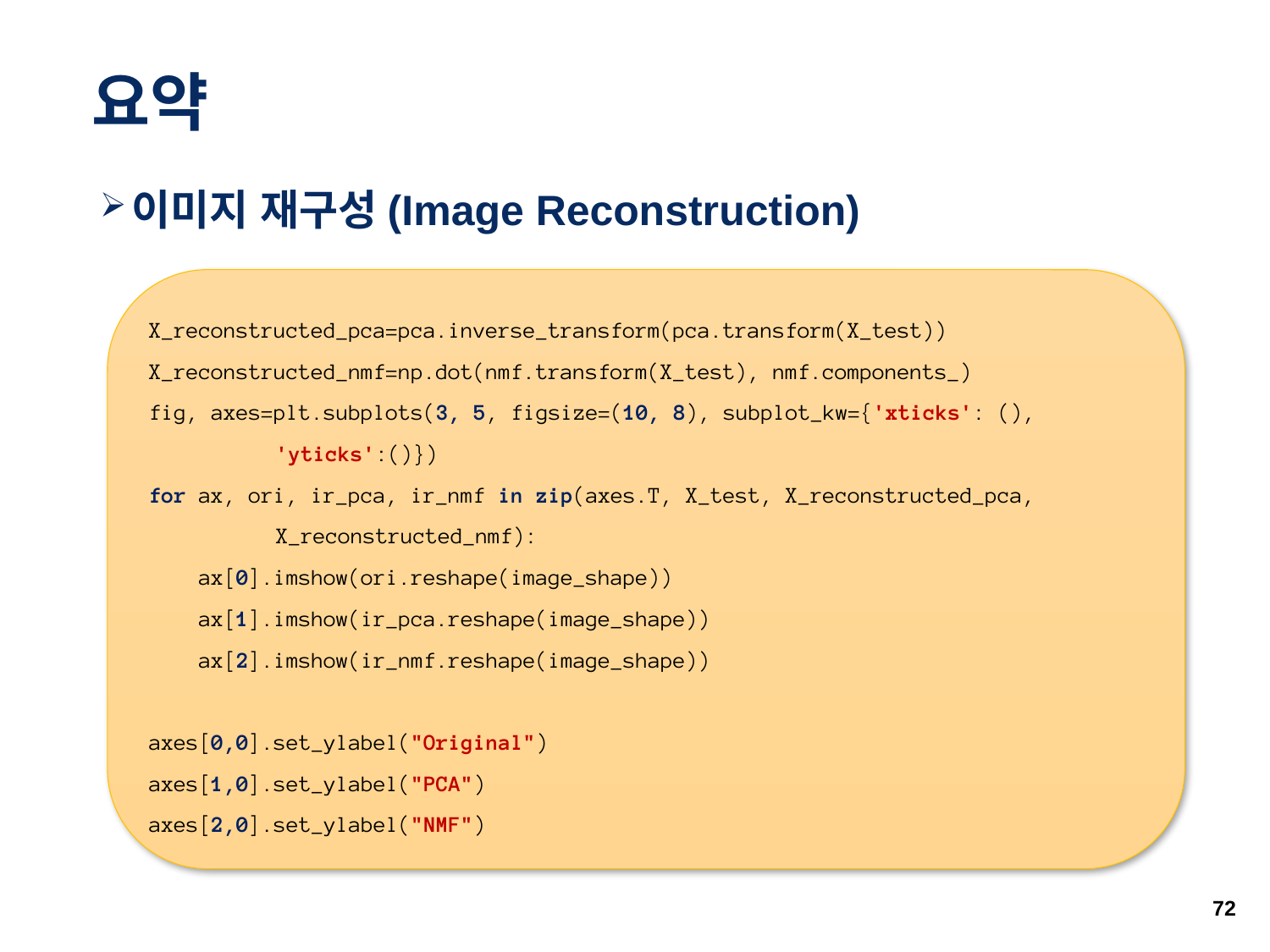

# 요약
이미지 재구성(Image Reconstruction)

X_reconstructed_pca=pca.inverse_transform(pca.transform(X_test))
X_reconstructed_nmf=np.dot(nmf.transform(X_test), nmf.components_)
fig, axes=plt.subplots(3, 5, figsize=(10, 8), subplot_kw={'xticks': (), 	'yticks':()})
for ax, ori, ir_pca, ir_nmf in zip(axes.T, X_test, X_reconstructed_pca, 	X_reconstructed_nmf):
    ax[0].imshow(ori.reshape(image_shape))
    ax[1].imshow(ir_pca.reshape(image_shape))
    ax[2].imshow(ir_nmf.reshape(image_shape))

axes[0,0].set_ylabel("Original")
axes[1,0].set_ylabel("PCA")
axes[2,0].set_ylabel("NMF")
72